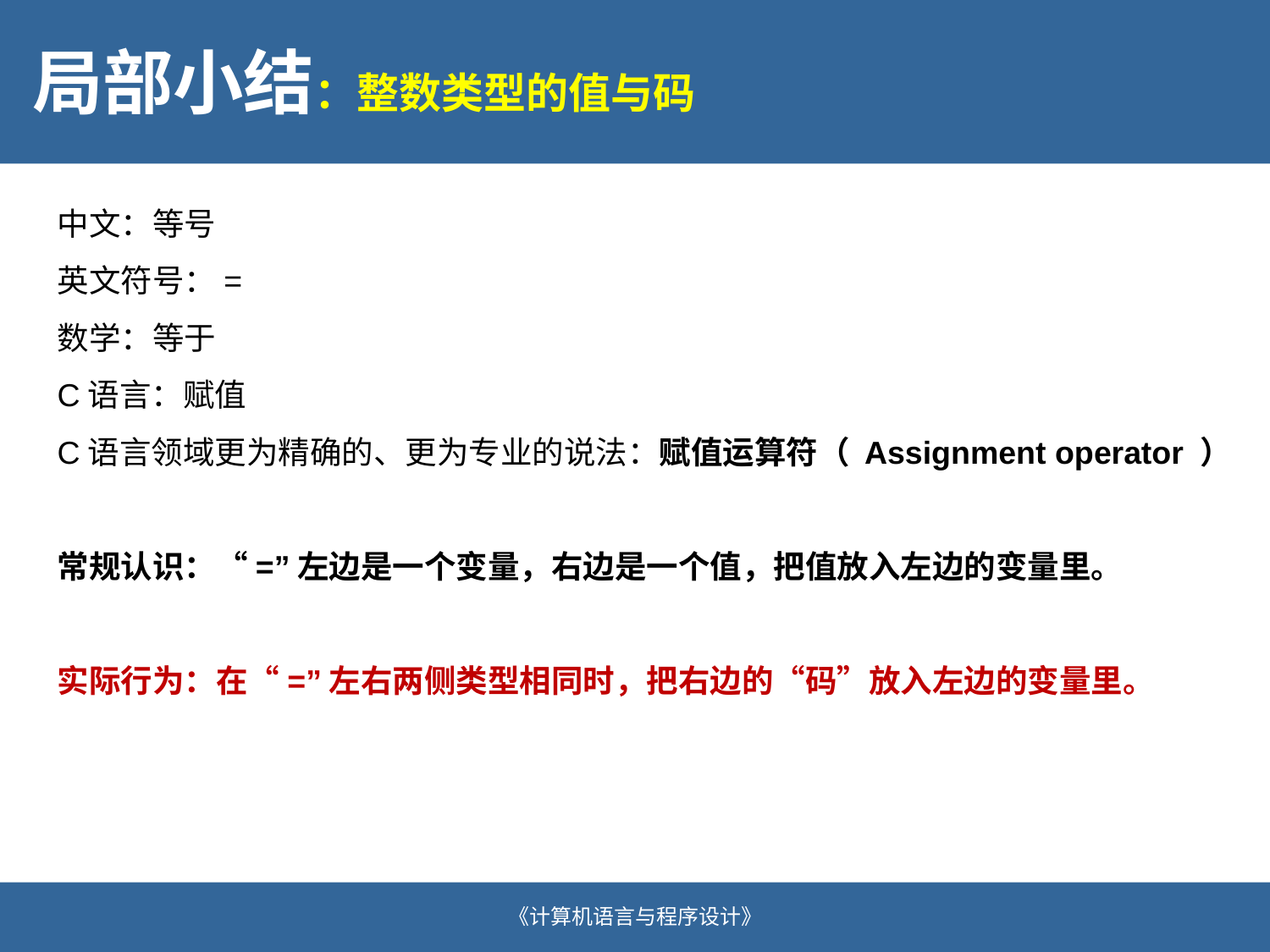

# 局部小结：整数类型的值与码
中文：等号
英文符号：=
数学：等于
C语言：赋值
C语言领域更为精确的、更为专业的说法：赋值运算符（ Assignment operator ）

常规认识：“=”左边是一个变量，右边是一个值，把值放入左边的变量里。

实际行为：在“=”左右两侧类型相同时，把右边的“码”放入左边的变量里。

《计算机语言与程序设计》
62